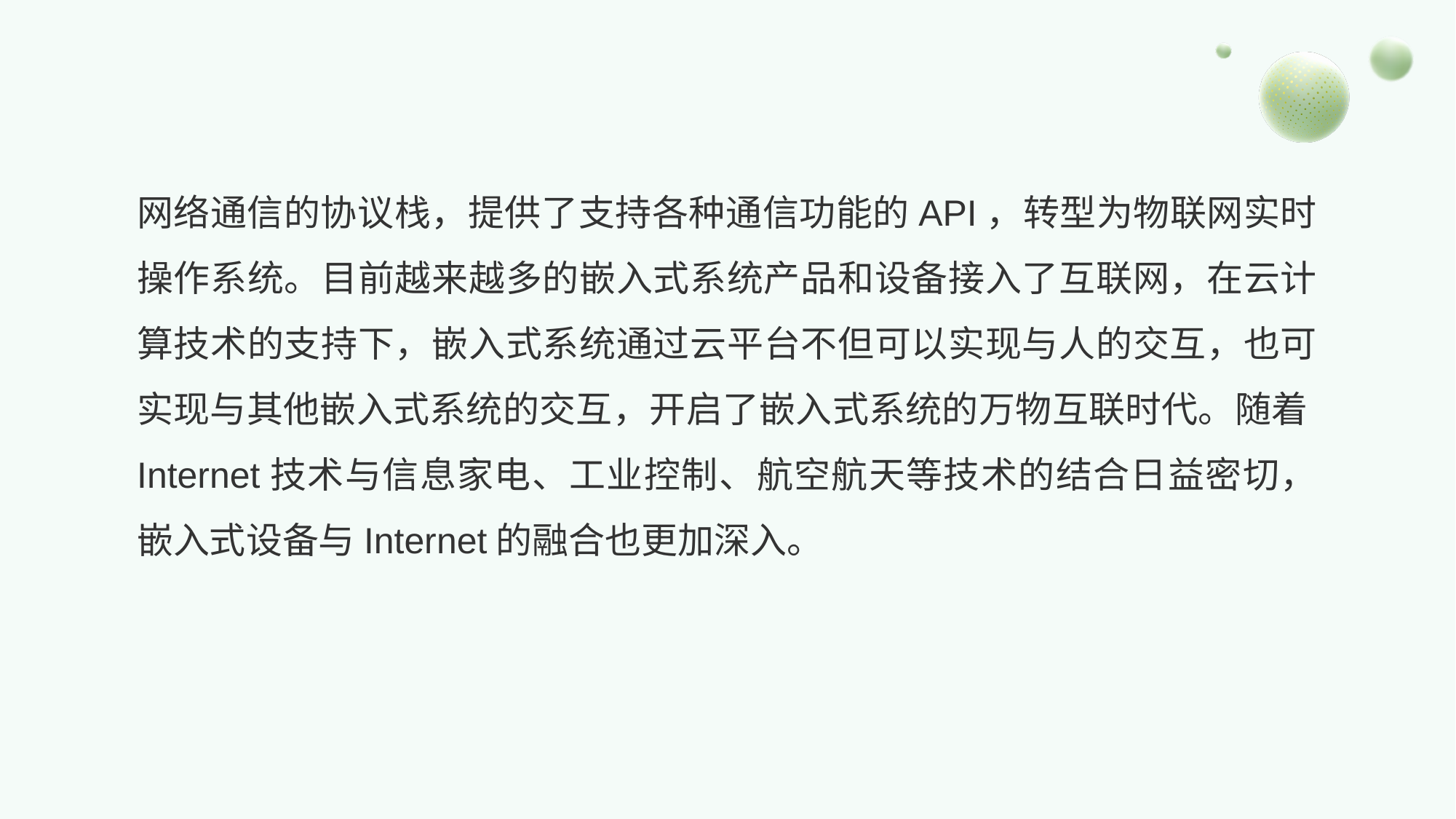

网络通信的协议栈，提供了支持各种通信功能的API，转型为物联网实时操作系统。目前越来越多的嵌入式系统产品和设备接入了互联网，在云计算技术的支持下，嵌入式系统通过云平台不但可以实现与人的交互，也可实现与其他嵌入式系统的交互，开启了嵌入式系统的万物互联时代。随着Internet技术与信息家电、工业控制、航空航天等技术的结合日益密切，嵌入式设备与Internet的融合也更加深入。